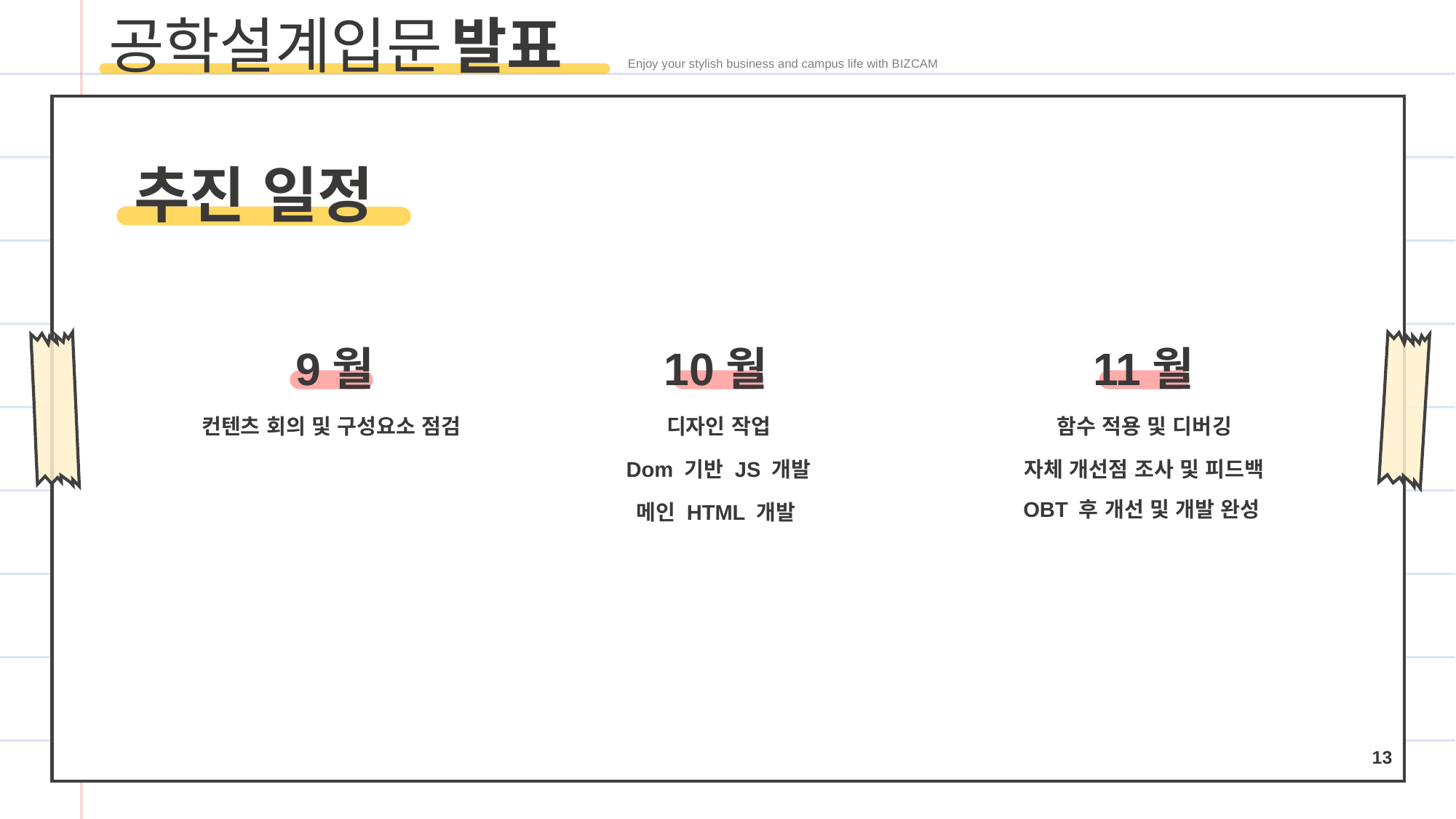

공학설계입문  발표   Enjoy your stylish business and campus life with BIZCAM

추진 일정

10월
디자인 작업
Dom 기반 JS 개발
메인 HTML 개발
11월
함수 적용 및 디버깅
자체 개선점 조사 및 피드백
OBT 후 개선 및 개발 완성
9월
컨텐츠 회의 및 구성요소 점검
13